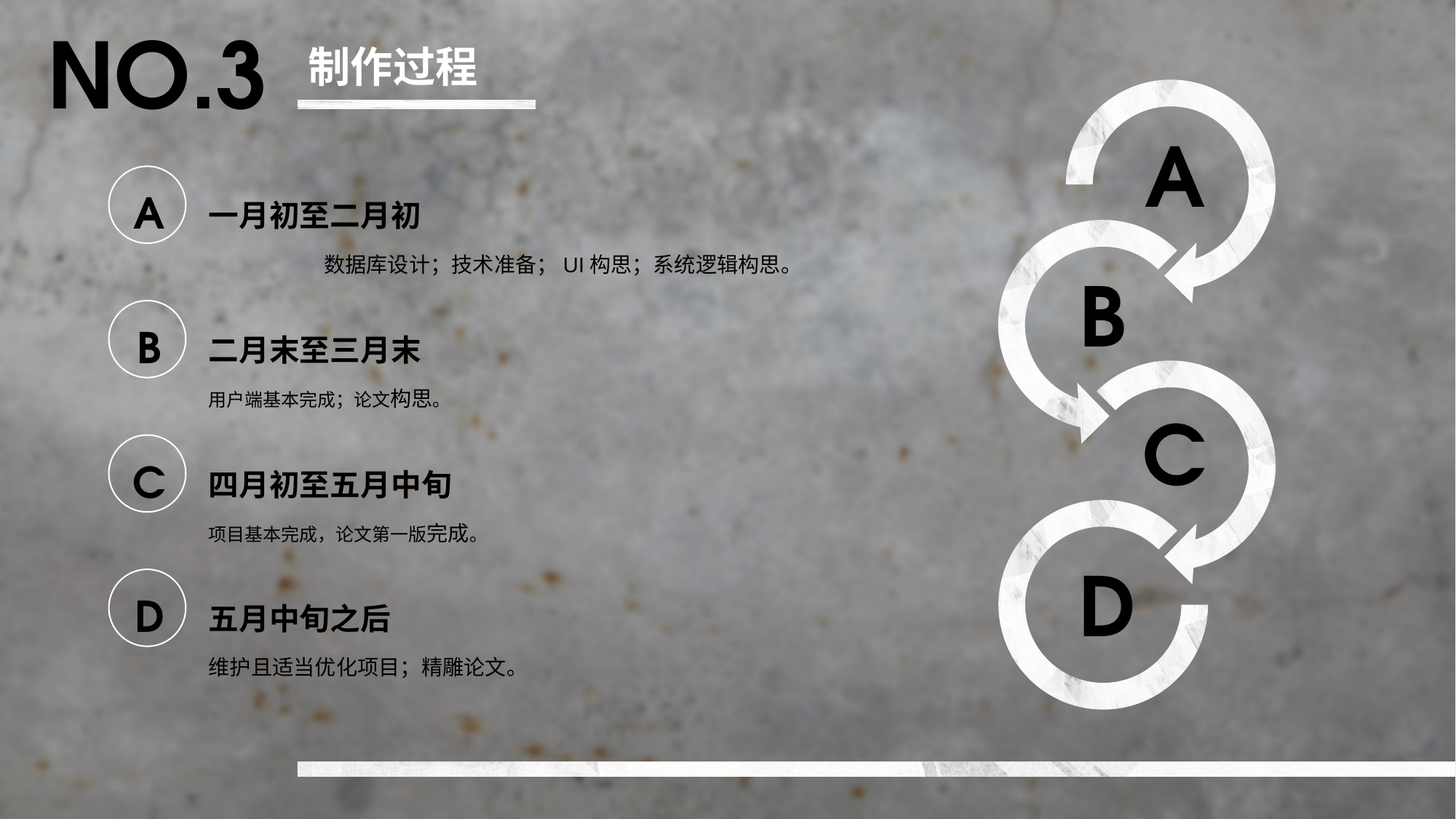

NO.3
制作过程

A
A

一月初至二月初
数据库设计；技术准备；UI构思；系统逻辑构思。

B
B

二月末至三月末
用户端基本完成；论文构思。

C
C

四月初至五月中旬
项目基本完成，论文第一版完成。

D
D

五月中旬之后
维护且适当优化项目；精雕论文。